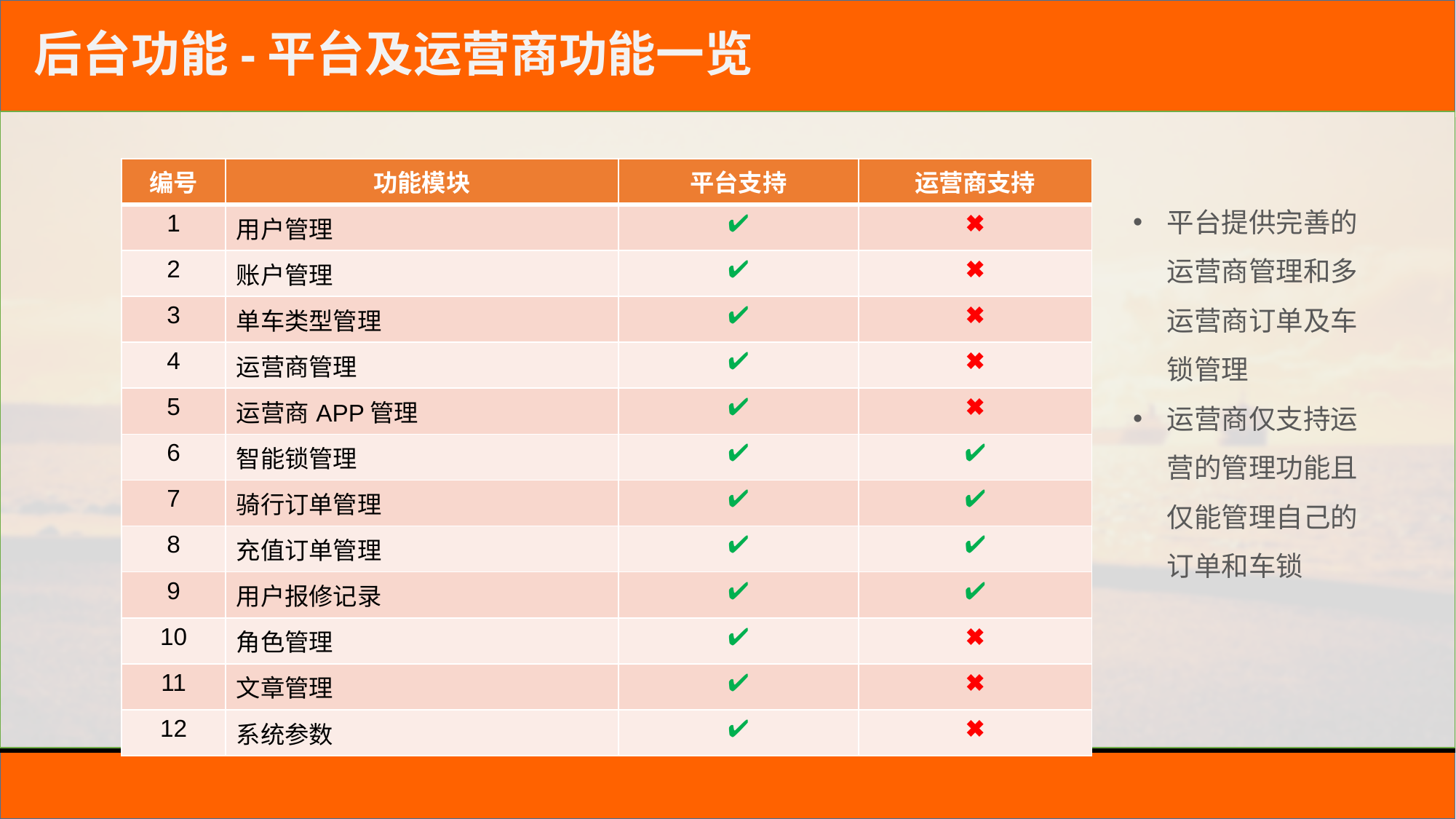

# 后台功能-平台及运营商功能一览
| 编号 | 功能模块 | 平台支持 | 运营商支持 |
| --- | --- | --- | --- |
| 1 | 用户管理 | ✔ | ✖ |
| 2 | 账户管理 | ✔ | ✖ |
| 3 | 单车类型管理 | ✔ | ✖ |
| 4 | 运营商管理 | ✔ | ✖ |
| 5 | 运营商APP管理 | ✔ | ✖ |
| 6 | 智能锁管理 | ✔ | ✔ |
| 7 | 骑行订单管理 | ✔ | ✔ |
| 8 | 充值订单管理 | ✔ | ✔ |
| 9 | 用户报修记录 | ✔ | ✔ |
| 10 | 角色管理 | ✔ | ✖ |
| 11 | 文章管理 | ✔ | ✖ |
| 12 | 系统参数 | ✔ | ✖ |
平台提供完善的运营商管理和多运营商订单及车锁管理
运营商仅支持运营的管理功能且仅能管理自己的订单和车锁